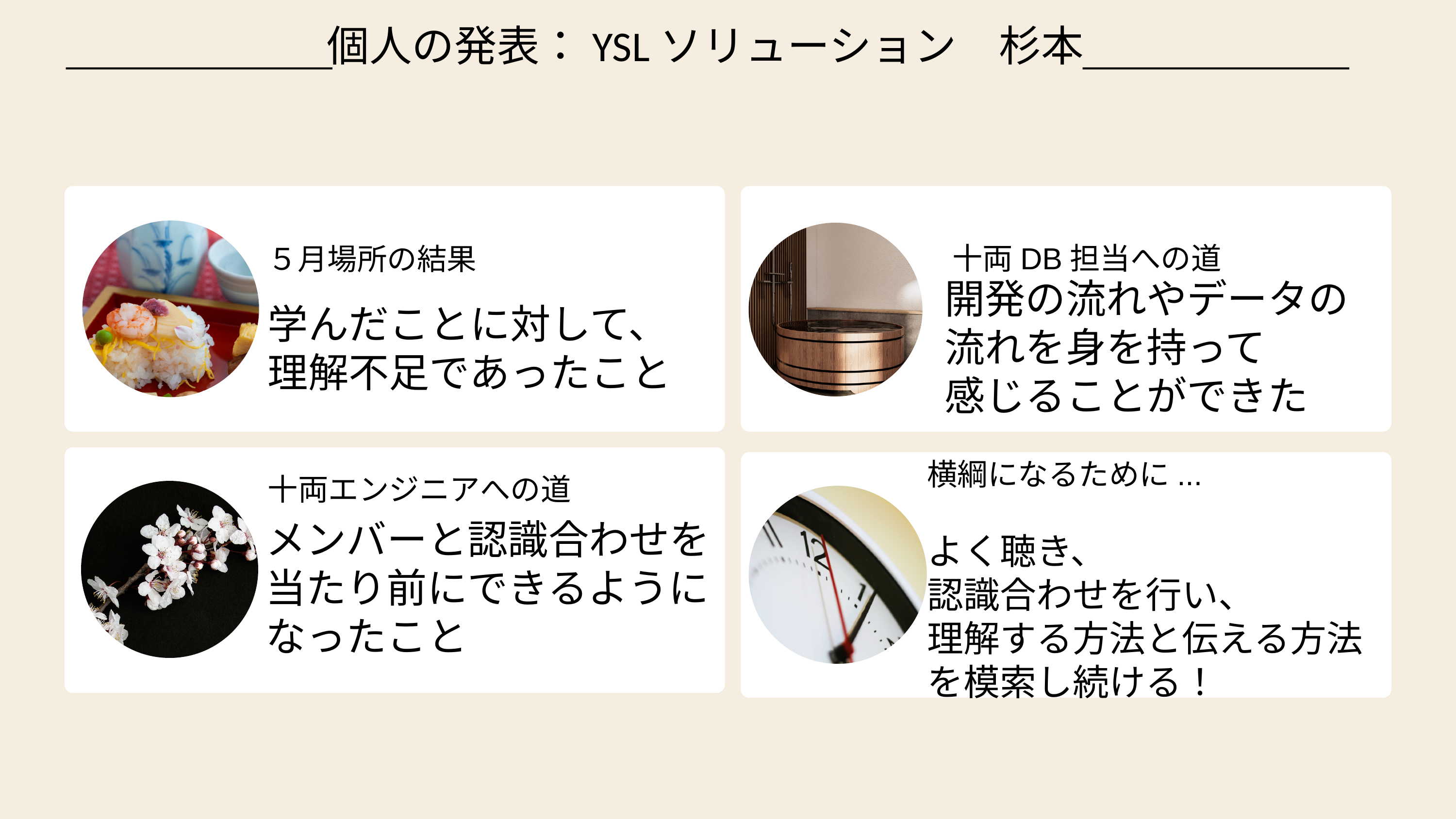

個人の発表：YSLソリューション　杉本

十両DB担当への道
開発の流れやデータの
流れを身を持って
感じることができた
５月場所の結果
学んだことに対して、
理解不足であったこと

横綱になるために...

よく聴き、
認識合わせを行い、
理解する方法と伝える方法
を模索し続ける！

十両エンジニアへの道

メンバーと認識合わせを
当たり前にできるようになったこと